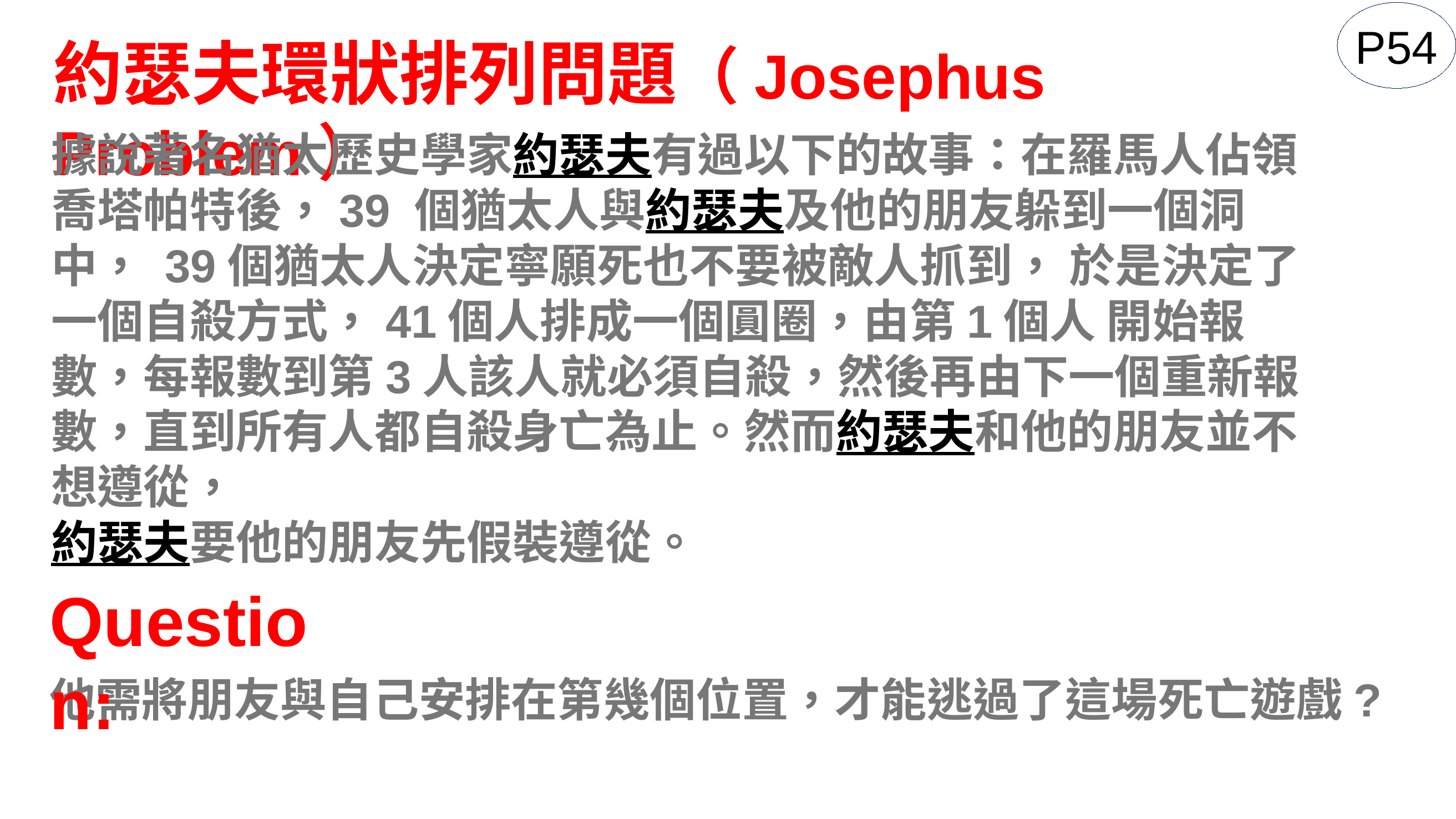

P54
約瑟夫環狀排列問題（Josephus Problem）

據說著名猶太歷史學家約瑟夫有過以下的故事：在羅馬人佔領喬塔帕特後，39 個猶太人與約瑟夫及他的朋友躲到一個洞中， 39個猶太人決定寧願死也不要被敵人抓到， 於是決定了一個自殺方式，41個人排成一個圓圈，由第1個人 開始報數，每報數到第3人該人就必須自殺，然後再由下一個重新報數，直到所有人都自殺身亡為止。然而約瑟夫和他的朋友並不想遵從，
約瑟夫要他的朋友先假裝遵從。
Question:

他需將朋友與自己安排在第幾個位置，才能逃過了這場死亡遊戲?